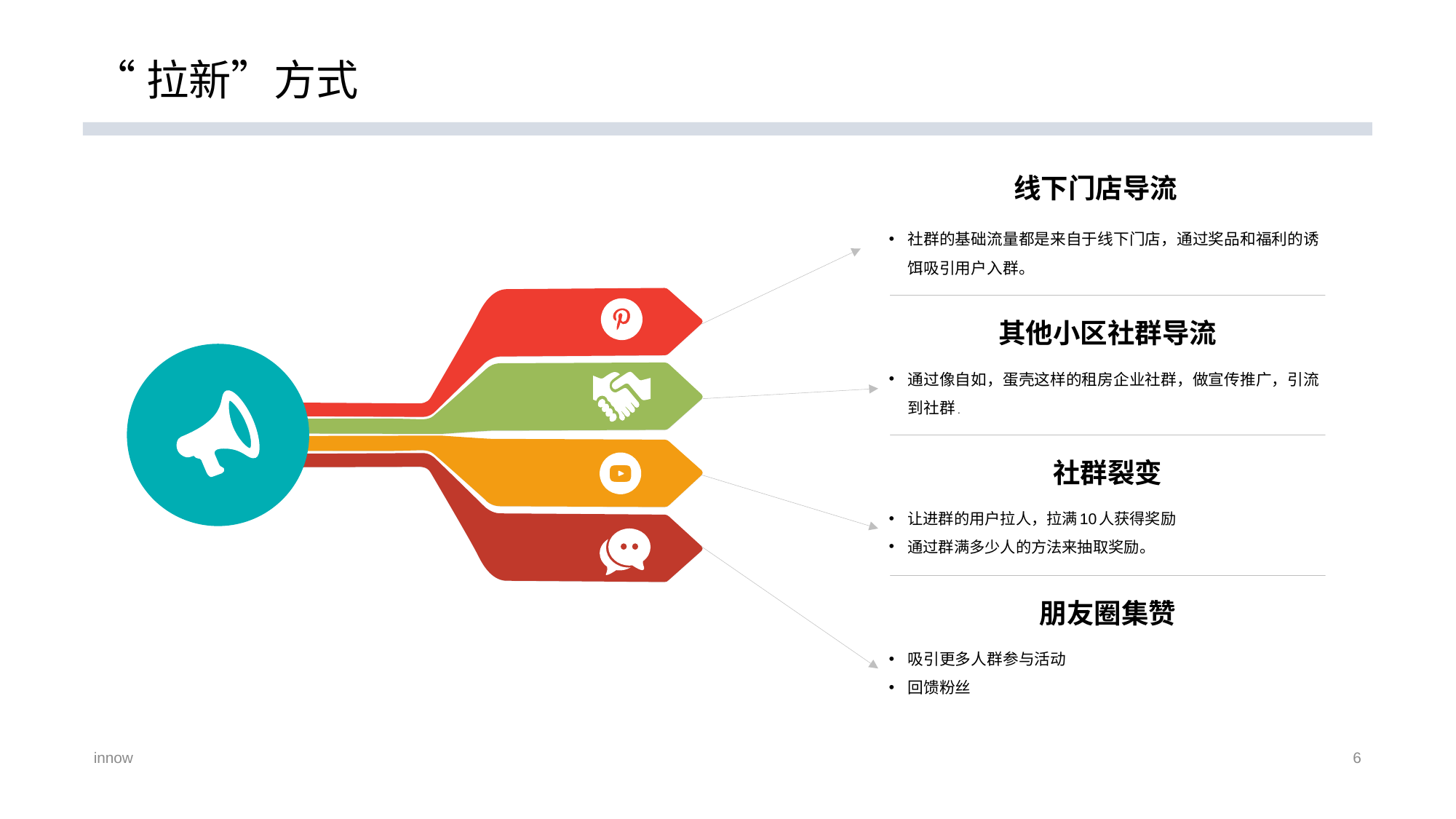

# “拉新”方式
线下门店导流
社群的基础流量都是来自于线下门店，通过奖品和福利的诱饵吸引用户入群。

其他小区社群导流
通过像自如，蛋壳这样的租房企业社群，做宣传推广，引流到社群.
社群裂变
让进群的用户拉人，拉满10人获得奖励
通过群满多少人的方法来抽取奖励。
朋友圈集赞
吸引更多人群参与活动
回馈粉丝

innow
6